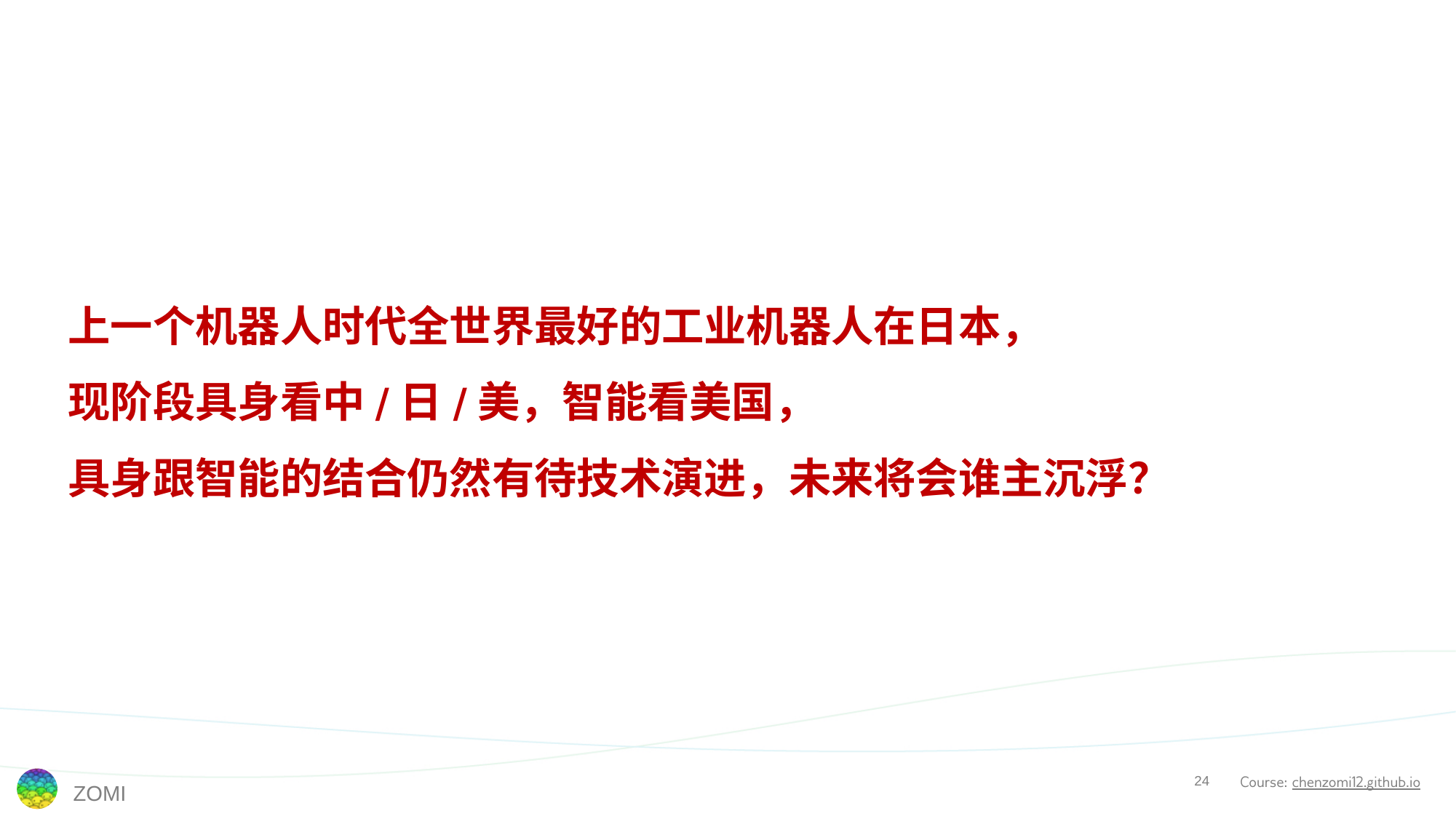

上一个机器人时代全世界最好的工业机器人在日本，
现阶段具身看中/日/美，智能看美国，
具身跟智能的结合仍然有待技术演进，未来将会谁主沉浮？